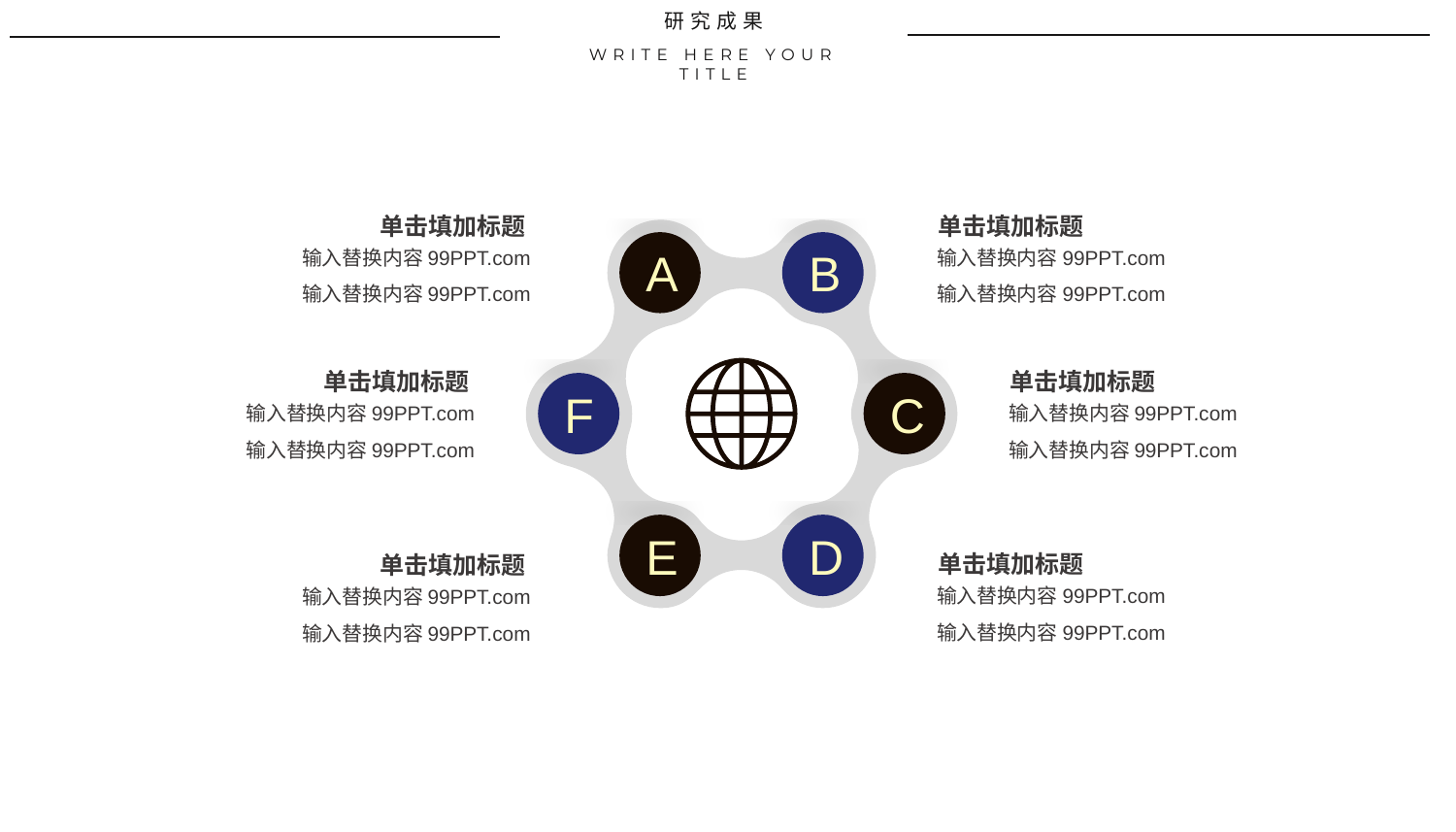

研究成果
WRITE HERE YOUR TITLE
单击填加标题
单击填加标题

A
B

F
C
E
D
输入替换内容99PPT.com
输入替换内容99PPT.com
输入替换内容99PPT.com
输入替换内容99PPT.com
单击填加标题
单击填加标题
输入替换内容99PPT.com
输入替换内容99PPT.com
输入替换内容99PPT.com
输入替换内容99PPT.com
单击填加标题
单击填加标题
输入替换内容99PPT.com
输入替换内容99PPT.com
输入替换内容99PPT.com
输入替换内容99PPT.com